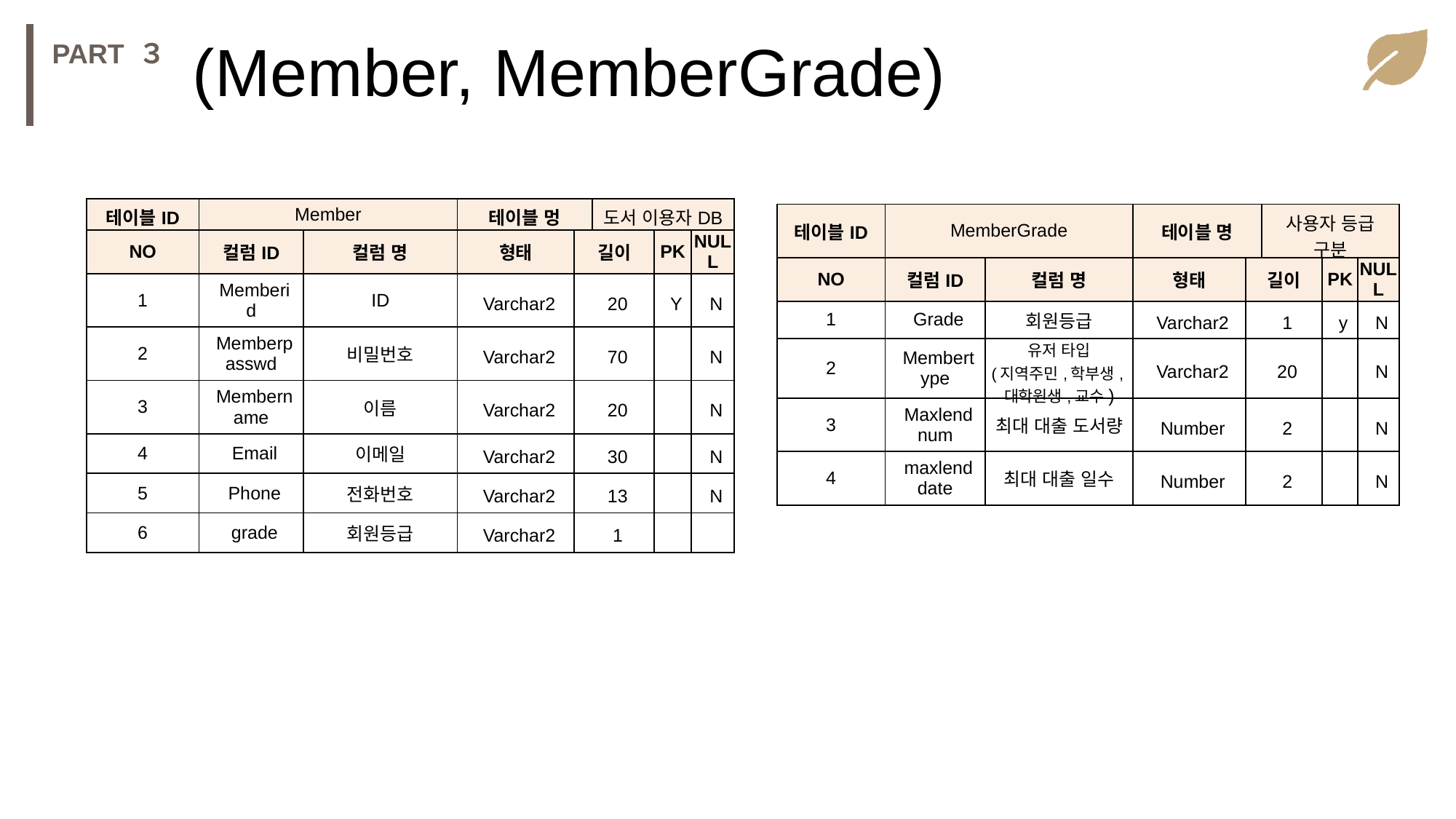

(Member, MemberGrade)
PART ３
| 테이블ID | Member |  | 테이블 멍 |  | 도서 이용자DB |  |  |
| --- | --- | --- | --- | --- | --- | --- | --- |
| NO | 컬럼ID | 컬럼 명 | 형태 | 길이 |  | PK | NULL |
| 1 | Memberid | ID | Varchar2 | 20 |  | Y | N |
| 2 | Memberpasswd | 비밀번호 | Varchar2 | 70 |  |  | N |
| 3 | Membername | 이름 | Varchar2 | 20 |  |  | N |
| 4 | Email | 이메일 | Varchar2 | 30 |  |  | N |
| 5 | Phone | 전화번호 | Varchar2 | 13 |  |  | N |
| 6 | grade | 회원등급 | Varchar2 | 1 |  |  |  |
| 테이블ID | MemberGrade |  | 테이블 명 |  | 사용자 등급 구분 |  |  |
| --- | --- | --- | --- | --- | --- | --- | --- |
| NO | 컬럼ID | 컬럼 명 | 형태 | 길이 |  | PK | NULL |
| 1 | Grade | 회원등급 | Varchar2 | 1 |  | y | N |
| 2 | Membertype | 유저 타입 (지역주민,학부생,대학원생,교수) | Varchar2 | 20 |  |  | N |
| 3 | Maxlendnum | 최대 대출 도서량 | Number | 2 |  |  | N |
| 4 | maxlenddate | 최대 대출 일수 | Number | 2 |  |  | N |